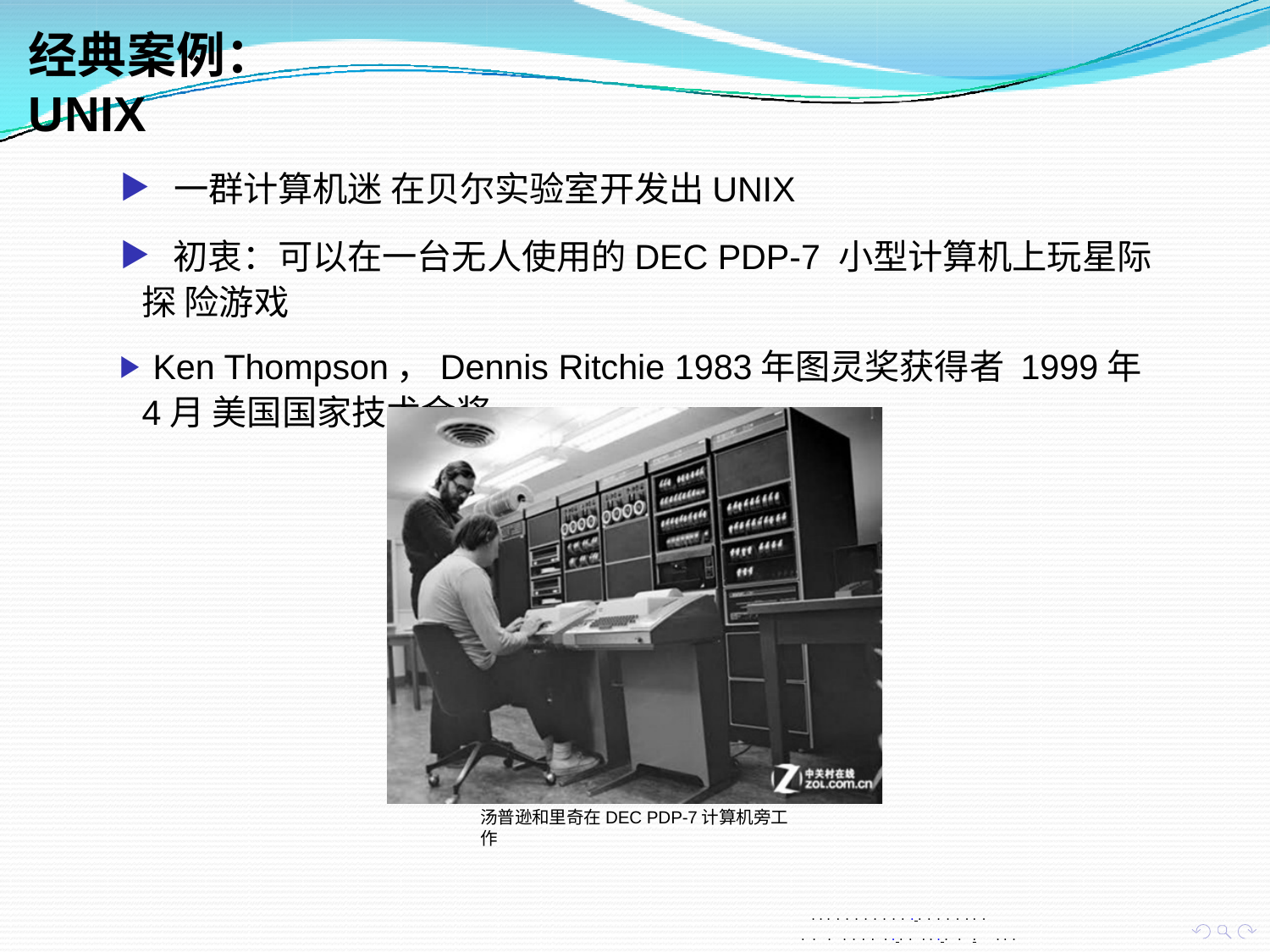

# 经典案例：UNIX
▶ 一群计算机迷 在贝尔实验室开发出UNIX
▶ 初衷：可以在一台无人使用的DEC PDP-7 小型计算机上玩星际探 险游戏
▶ Ken Thompson，Dennis Ritchie 1983年图灵奖获得者 1999年4月 美国国家技术金奖

汤普逊和里奇在DEC PDP-7计算机旁工作
. . . . . . . . . . . . . . . . . . . .
.  .   .   . . . .  . . . .  . . . .  .   .	. . .